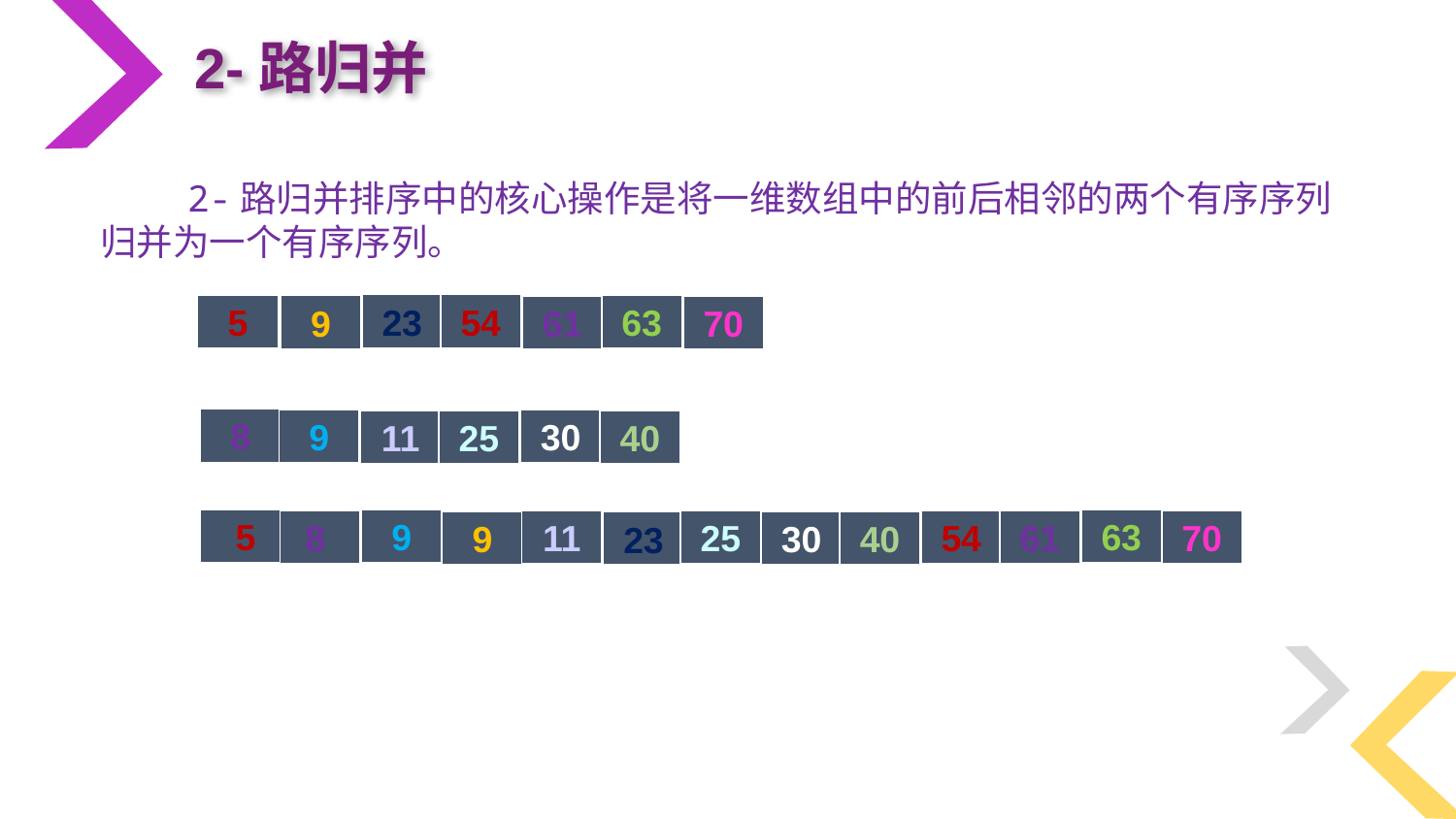

2-路归并
    2-路归并排序中的核心操作是将一维数组中的前后相邻的两个有序序列归并为一个有序序列。
23
54
63
5
9
61
70
8
9
30
11
25
40
 5
63
9
8
54
61
70
11
25
30
9
40
23